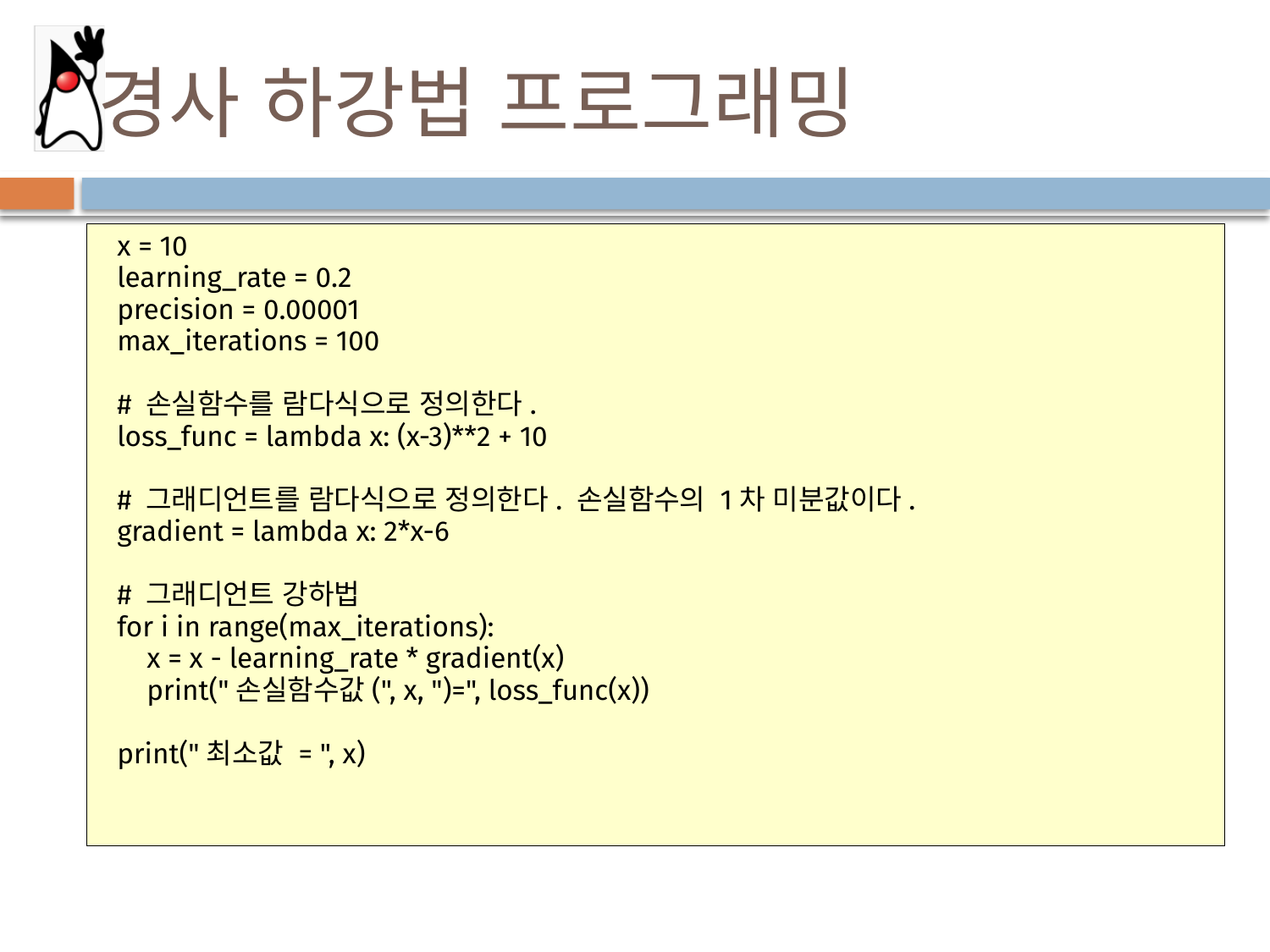

# 경사 하강법 프로그래밍

x = 10
learning_rate = 0.2
precision = 0.00001
max_iterations = 100

# 손실함수를 람다식으로 정의한다.
loss_func = lambda x: (x-3)**2 + 10

# 그래디언트를 람다식으로 정의한다. 손실함수의 1차 미분값이다.
gradient = lambda x: 2*x-6

# 그래디언트 강하법
for i in range(max_iterations):
    x = x - learning_rate * gradient(x)
    print("손실함수값(", x, ")=", loss_func(x))

print("최소값 = ", x)